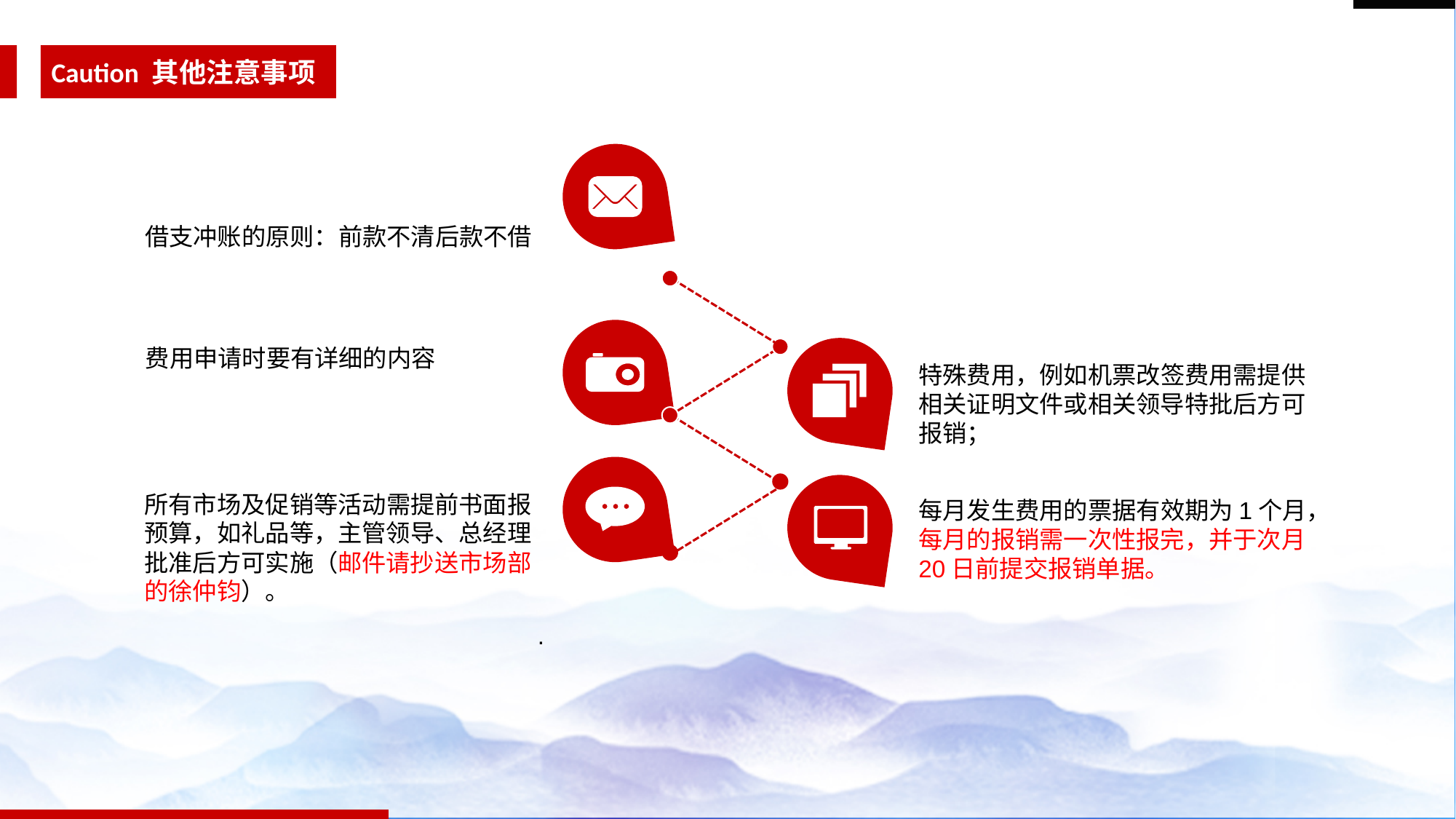

Caution 其他注意事项

借支冲账的原则：前款不清后款不借

费用申请时要有详细的内容

特殊费用，例如机票改签费用需提供相关证明文件或相关领导特批后方可报销；

所有市场及促销等活动需提前书面报预算，如礼品等，主管领导、总经理批准后方可实施（邮件请抄送市场部的徐仲钧）。
.
每月发生费用的票据有效期为1个月，每月的报销需一次性报完，并于次月20日前提交报销单据。